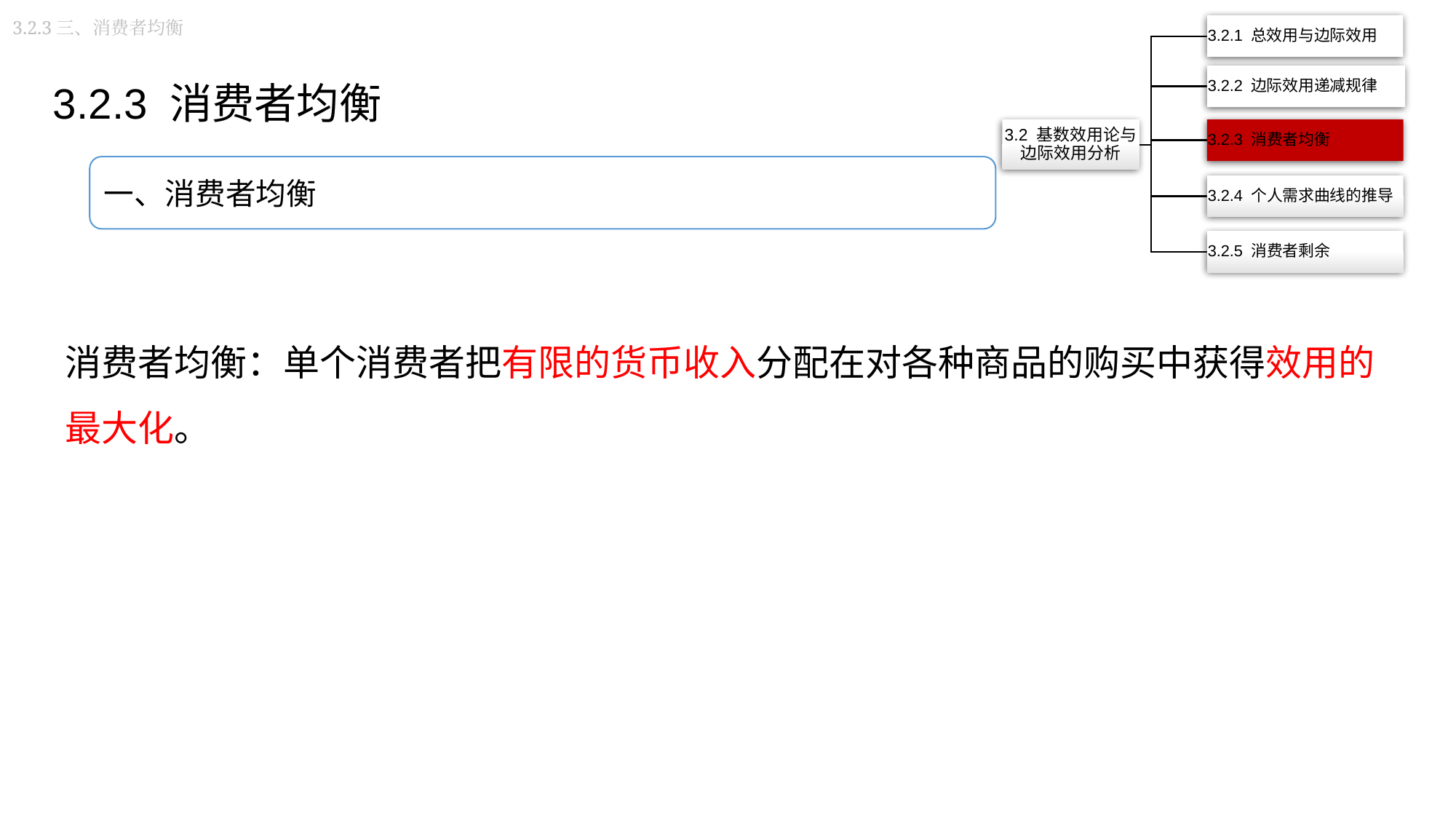

3.2.3三、消费者均衡

3.2 基数效用论与边际效用分析
3.2.1 总效用与边际效用
3.2.2 边际效用递减规律
3.2.3 消费者均衡
3.2.4 个人需求曲线的推导
3.2.5 消费者剩余
3.2.3 消费者均衡
一、消费者均衡
消费者均衡：单个消费者把有限的货币收入分配在对各种商品的购买中获得效用的最大化。